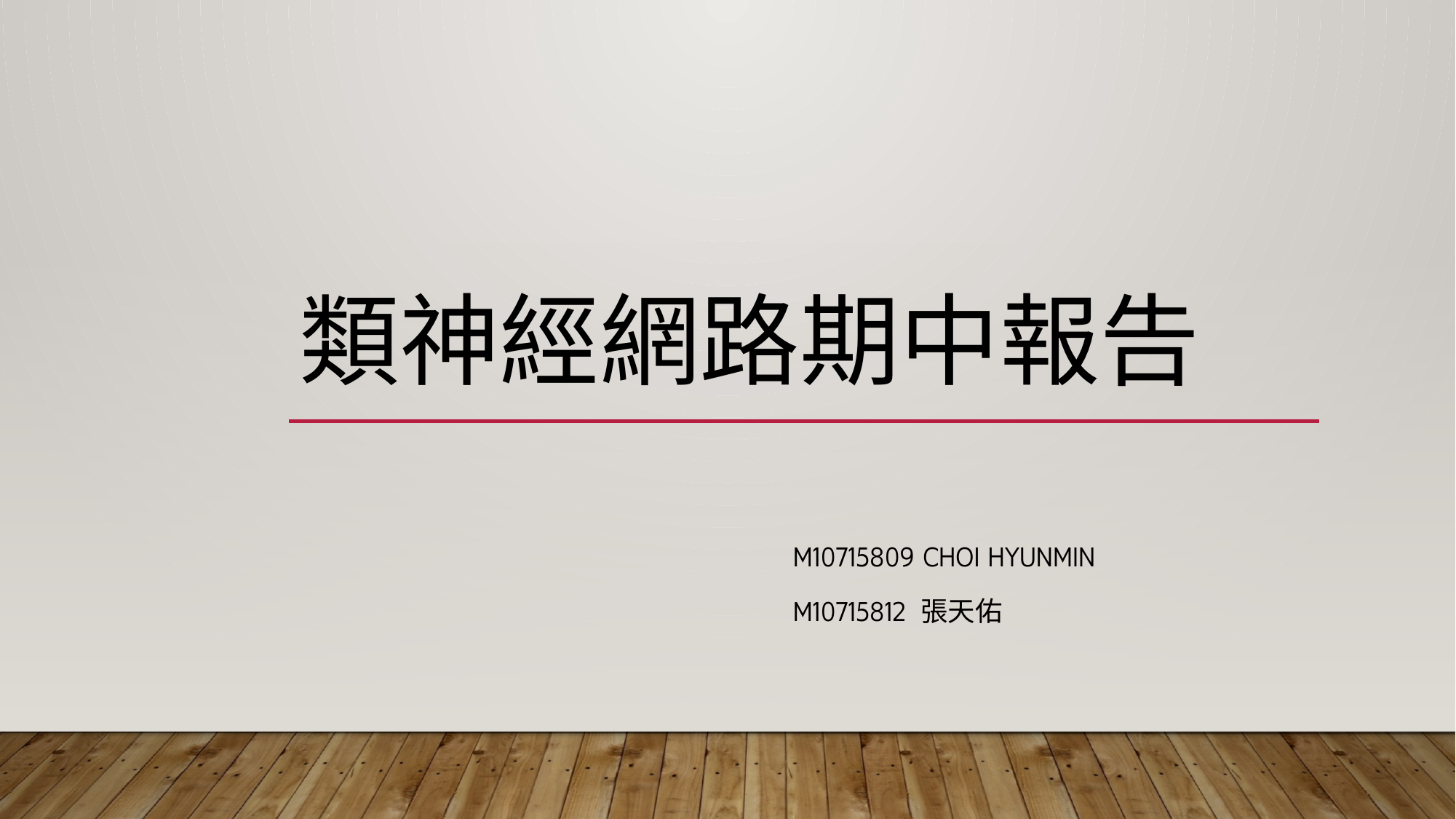

# 類神經網路期中報告
M10715809 CHOI HYUNMIN
M10715812 張天佑